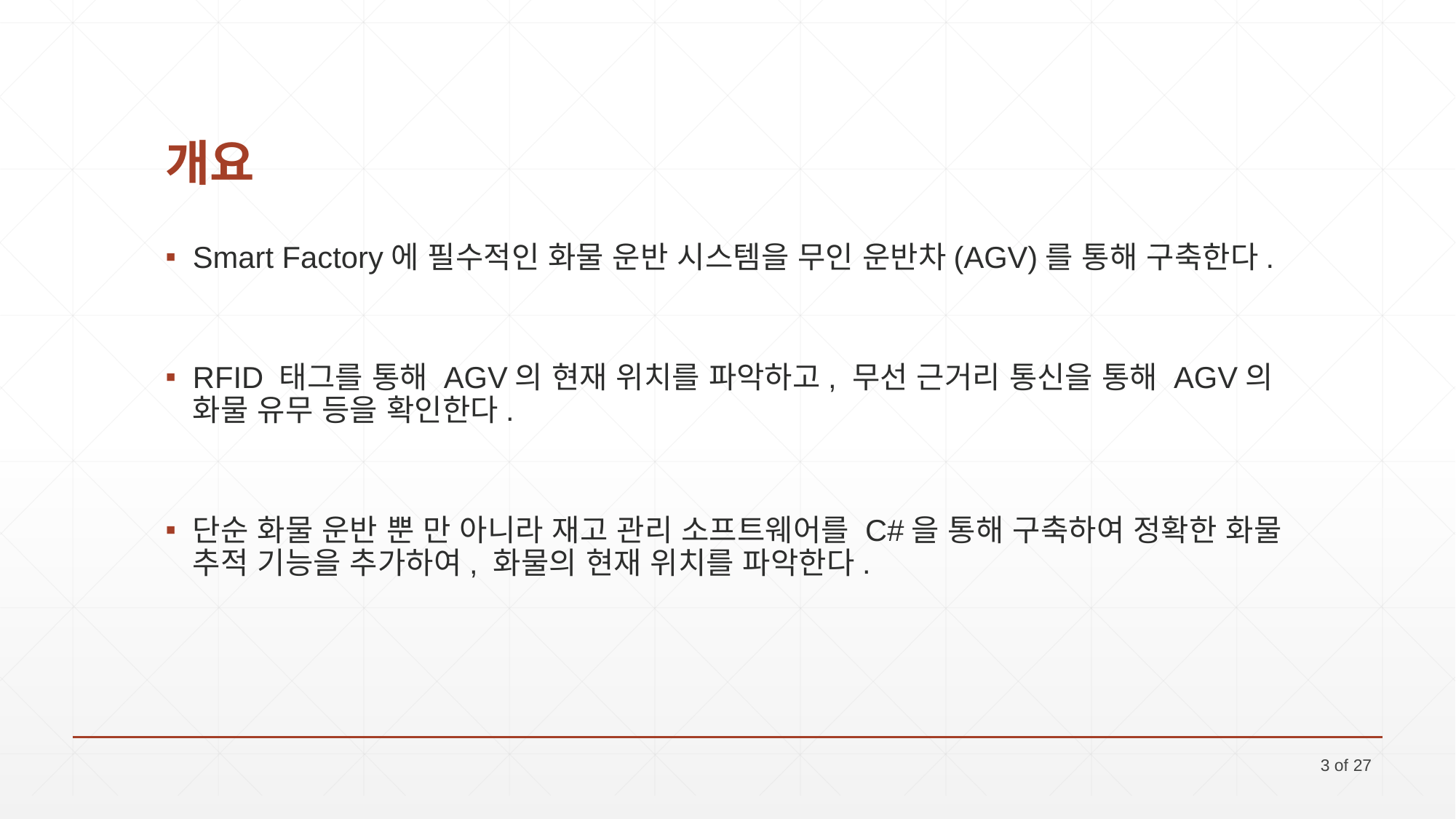

# 개요
Smart Factory에 필수적인 화물 운반 시스템을 무인 운반차(AGV)를 통해 구축한다.

RFID 태그를 통해 AGV의 현재 위치를 파악하고, 무선 근거리 통신을 통해 AGV의 화물 유무 등을 확인한다.

단순 화물 운반 뿐 만 아니라 재고 관리 소프트웨어를 C#을 통해 구축하여 정확한 화물 추적 기능을 추가하여, 화물의 현재 위치를 파악한다.

3 of 27